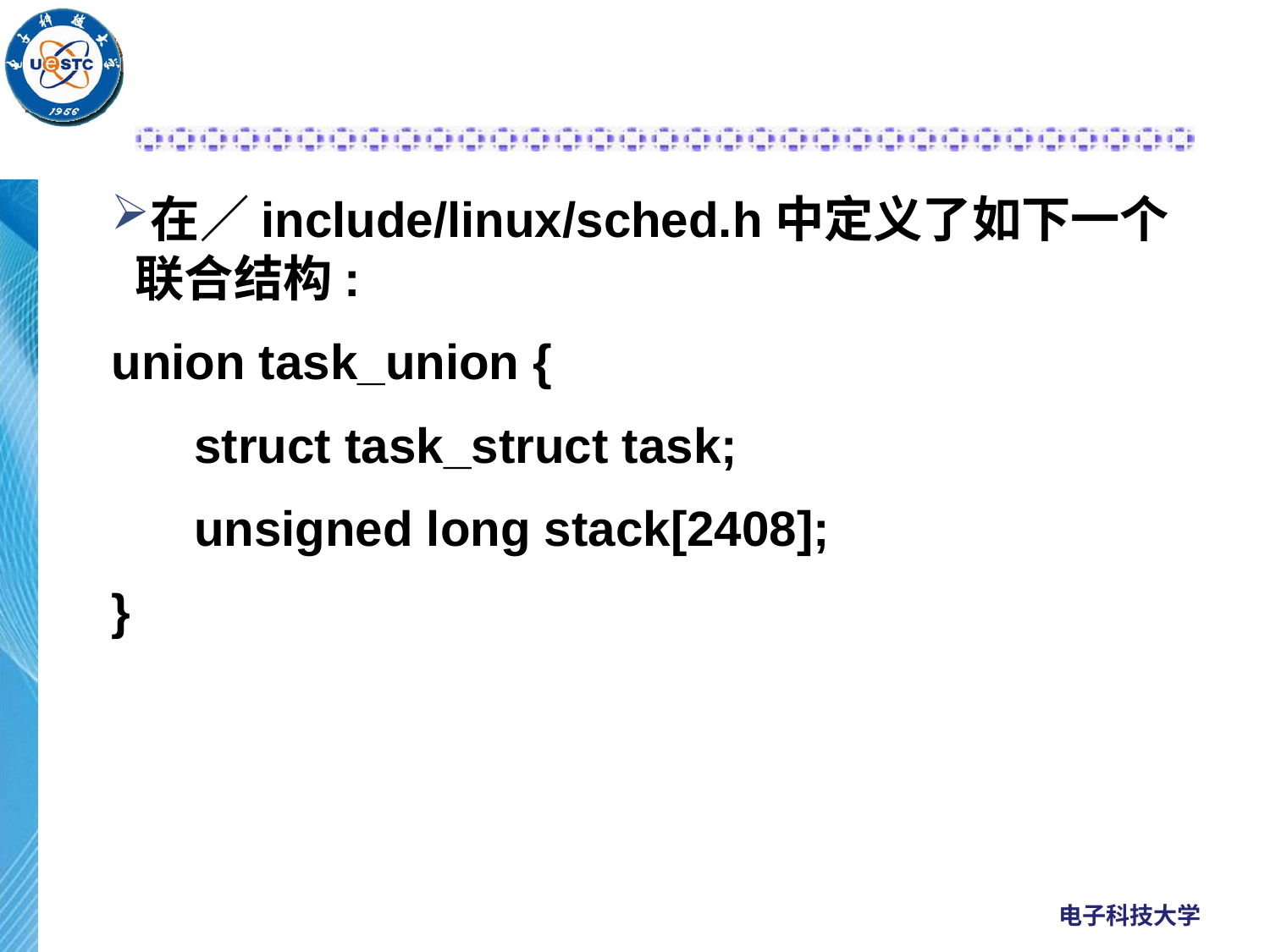

#
在／include/linux/sched.h中定义了如下一个联合结构:
union task_union {
      struct task_struct task;
      unsigned long stack[2408];
}